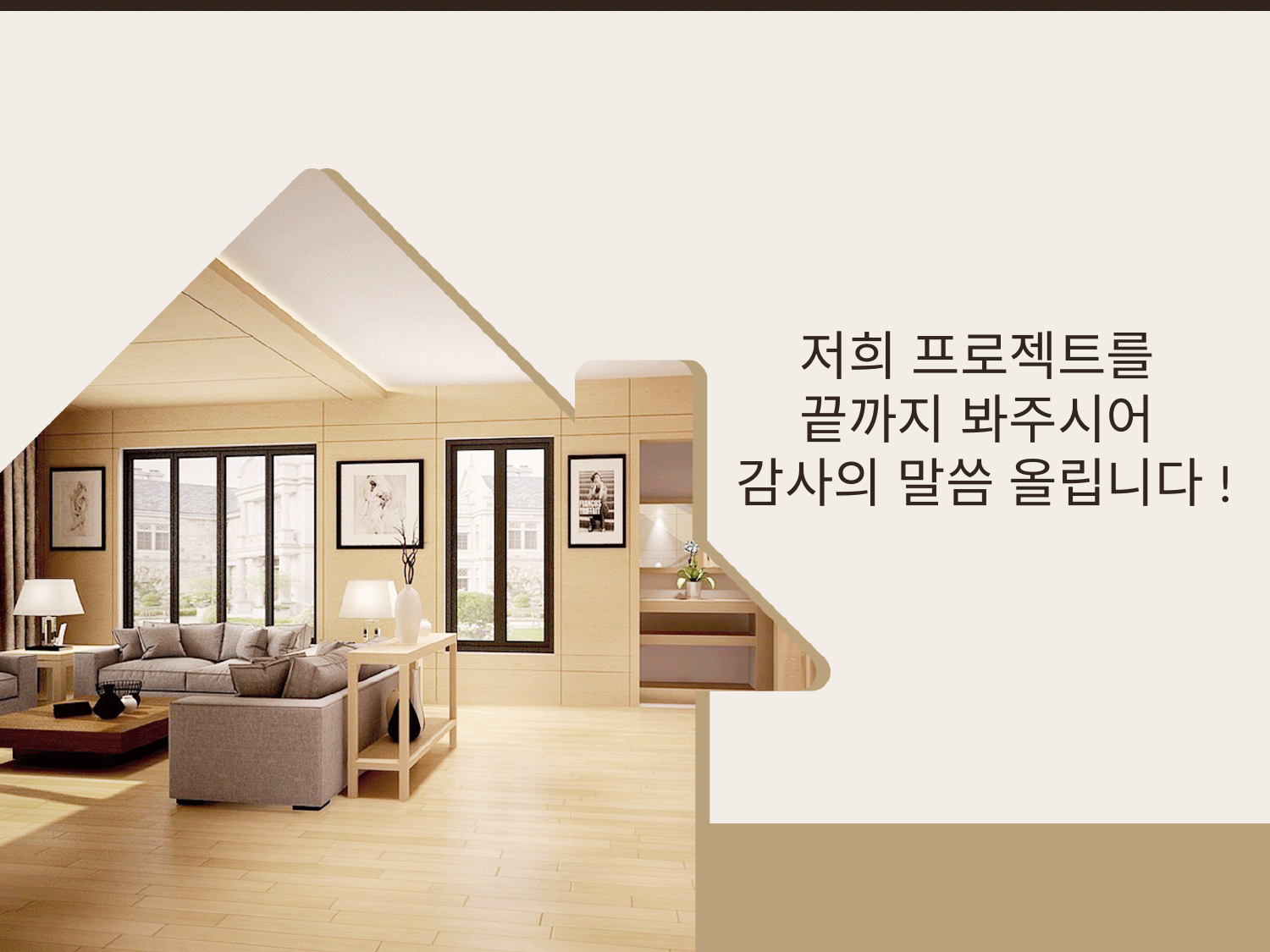

# 저희 프로젝트를 끝까지 봐주시어 감사의 말씀 올립니다!